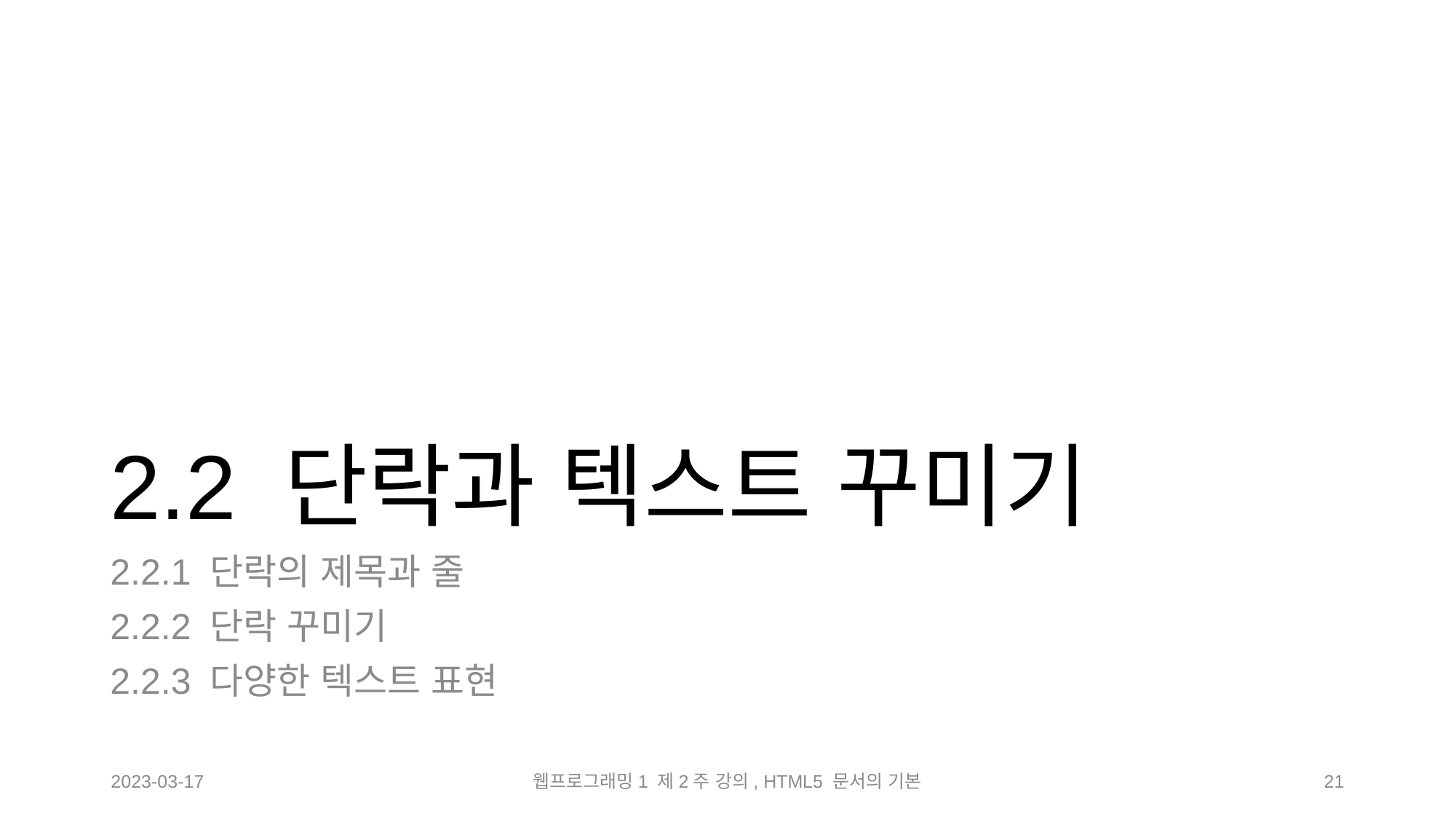

# 2.2 단락과 텍스트 꾸미기
2.2.1 단락의 제목과 줄
2.2.2 단락 꾸미기
2.2.3 다양한 텍스트 표현
2023-03-17
웹프로그래밍1 제2주 강의, HTML5 문서의 기본
21